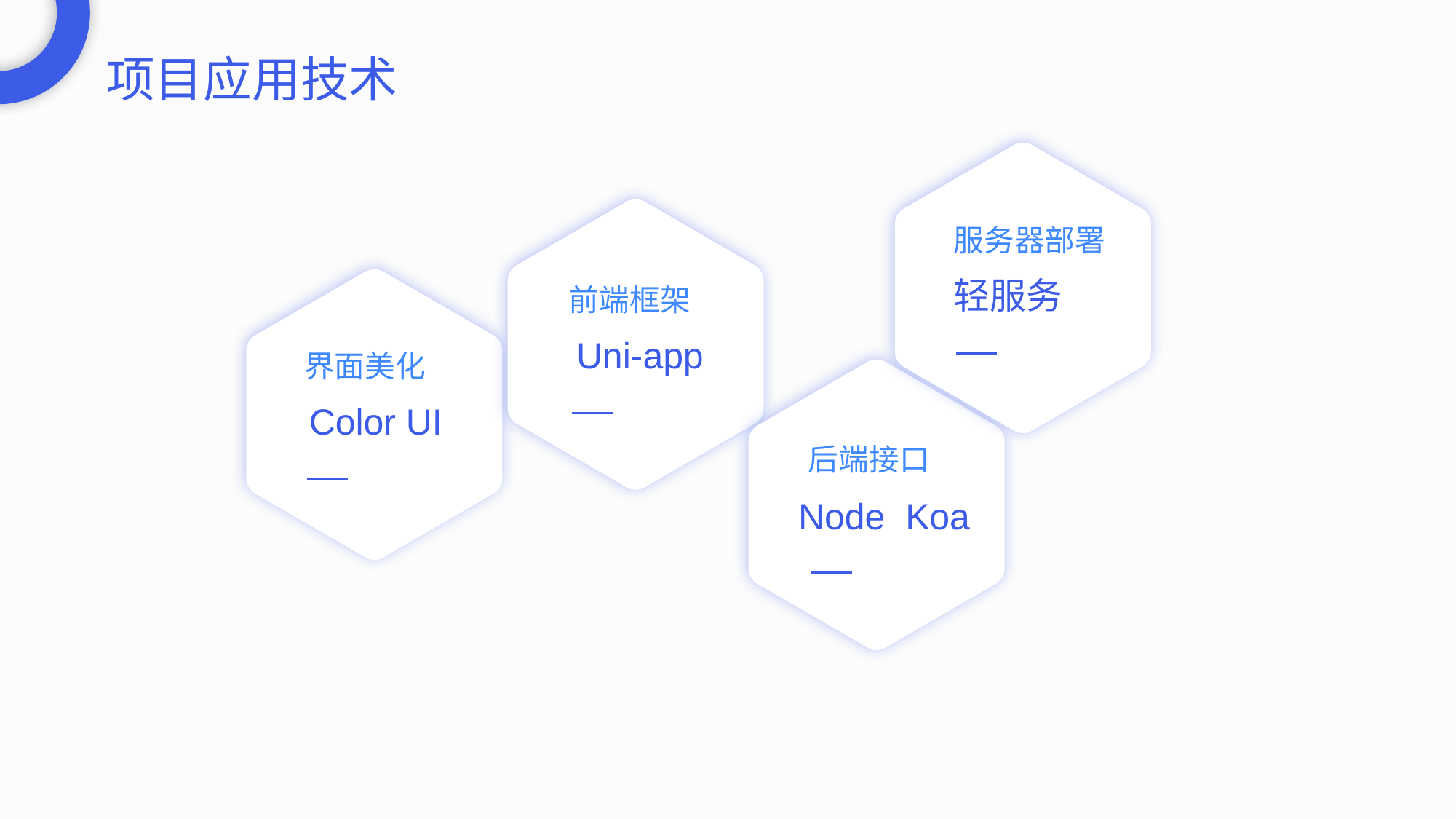

项目应用技术

服务器部署
轻服务

前端框架
Uni-app

界面美化
Color UI

后端接口
Node  Koa